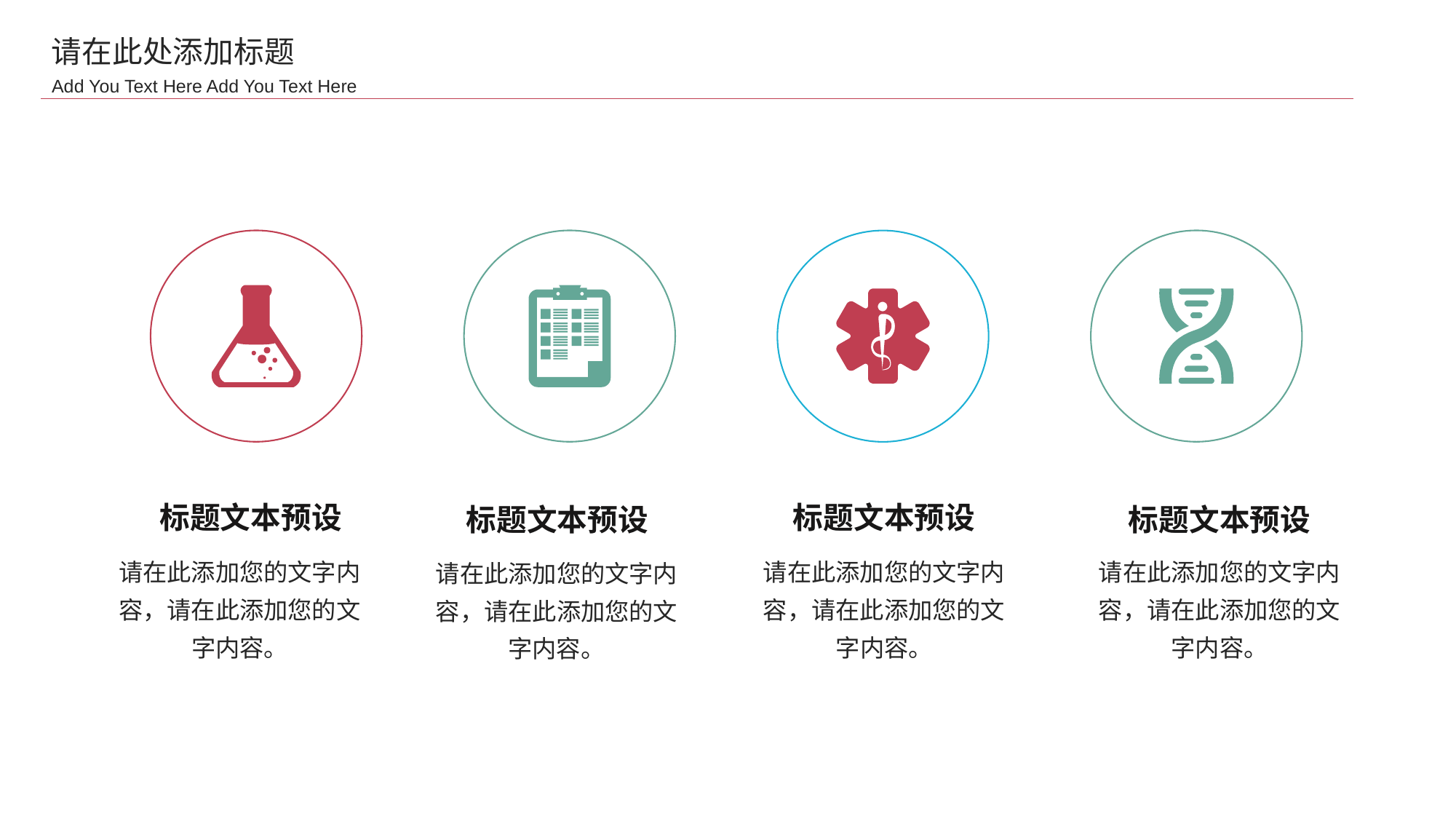

请在此处添加标题
Add You Text Here Add You Text Here

标题文本预设
标题文本预设
标题文本预设
标题文本预设
请在此添加您的文字内容，请在此添加您的文字内容。
请在此添加您的文字内容，请在此添加您的文字内容。
请在此添加您的文字内容，请在此添加您的文字内容。
请在此添加您的文字内容，请在此添加您的文字内容。